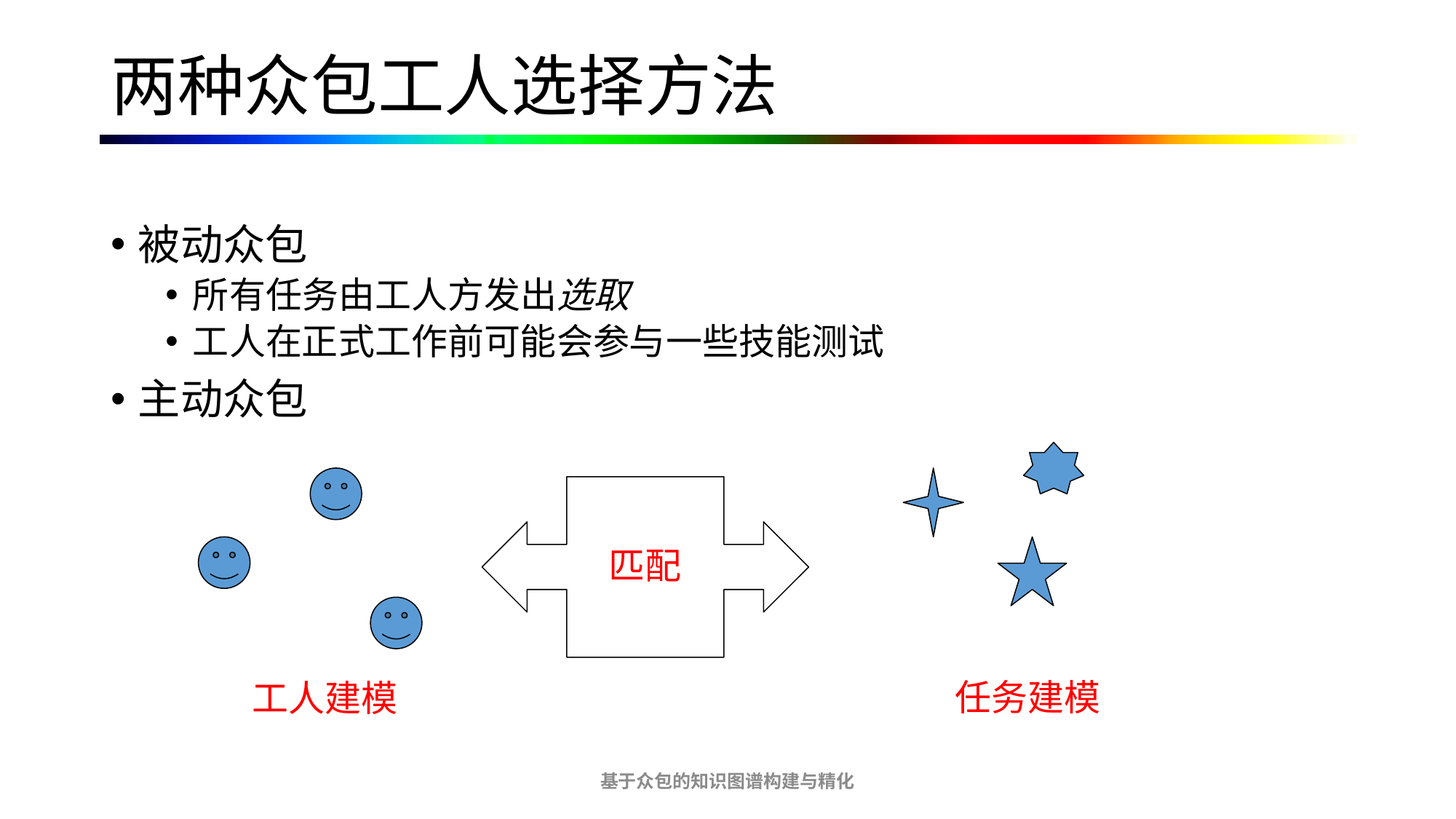

# 两种众包工人选择方法
被动众包
所有任务由工人方发出选取
工人在正式工作前可能会参与一些技能测试
主动众包

任务建模

工人建模

匹配

基于众包的知识图谱构建与精化
23